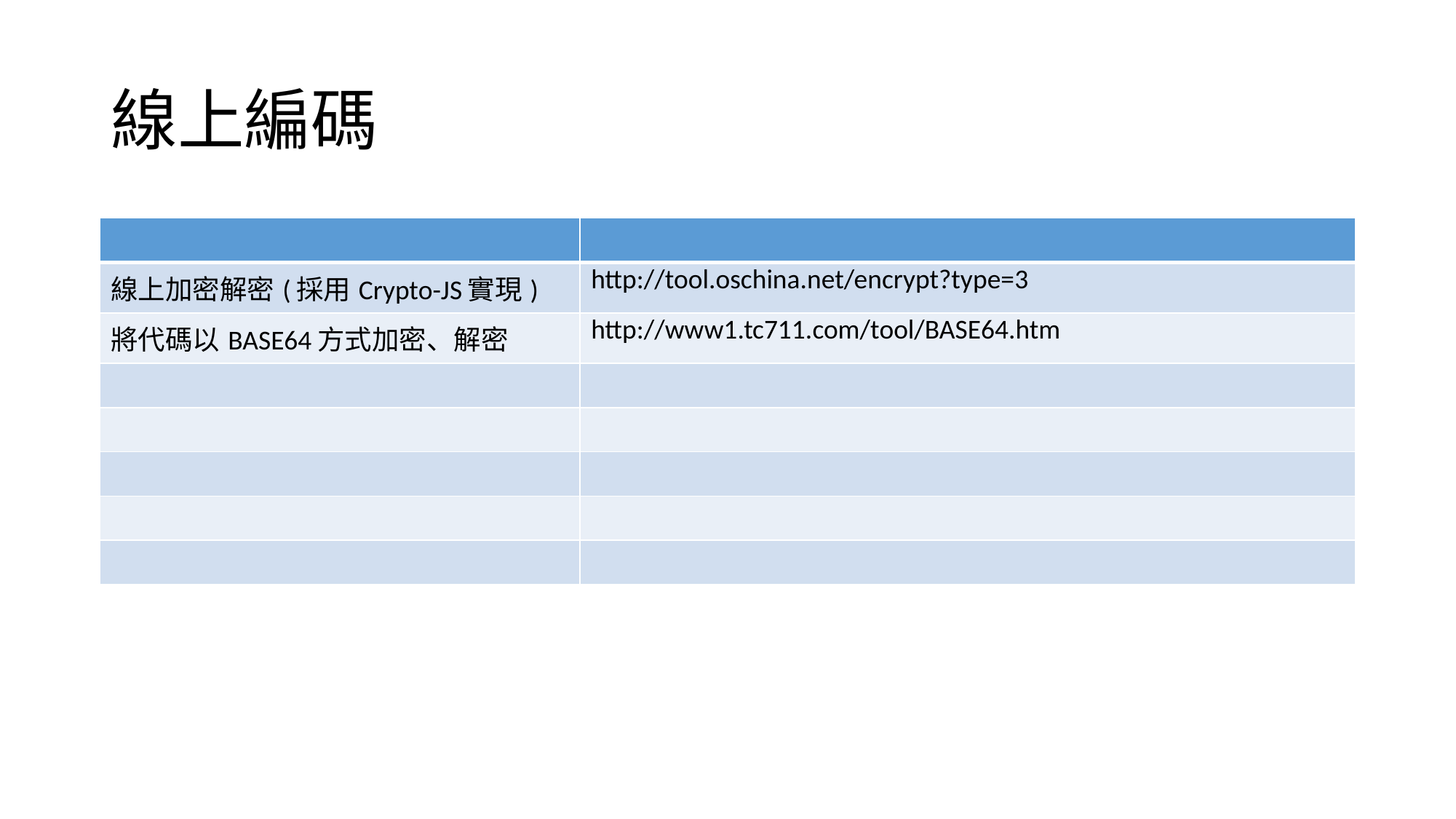

# 線上編碼
|  |  |
| --- | --- |
| 線上加密解密(採用Crypto-JS實現) | http://tool.oschina.net/encrypt?type=3 |
| 將代碼以BASE64方式加密、解密 | http://www1.tc711.com/tool/BASE64.htm |
|  |  |
|  |  |
|  |  |
|  |  |
|  |  |